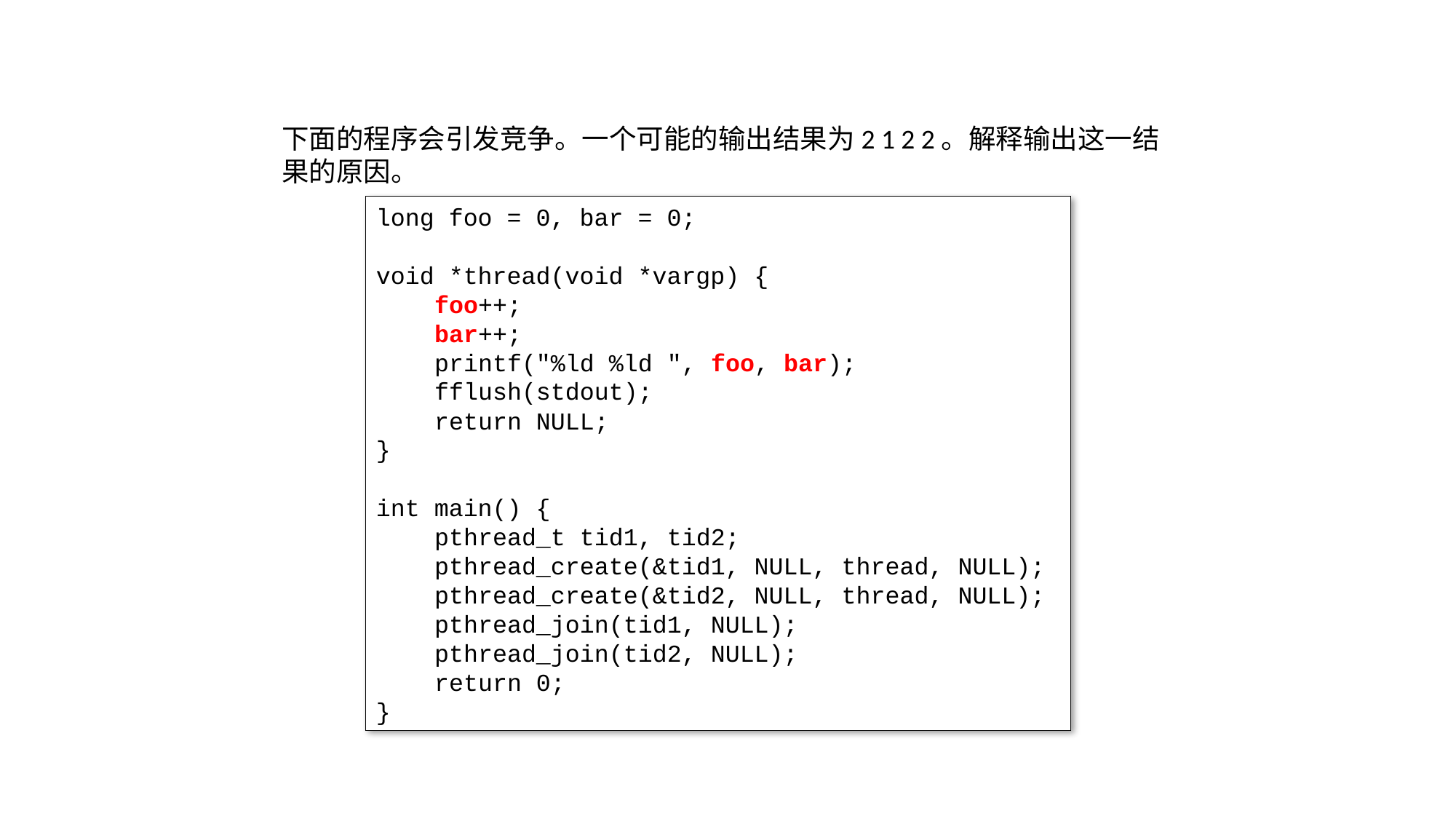

下面的程序会引发竞争。一个可能的输出结果为2 1 2 2。解释输出这一结果的原因。
long foo = 0, bar = 0;

void *thread(void *vargp) {
    foo++;
    bar++;
    printf("%ld %ld ", foo, bar);
    fflush(stdout);
    return NULL;
}

int main() {
    pthread_t tid1, tid2;
    pthread_create(&tid1, NULL, thread, NULL);
    pthread_create(&tid2, NULL, thread, NULL);
    pthread_join(tid1, NULL);
    pthread_join(tid2, NULL);
    return 0;
}